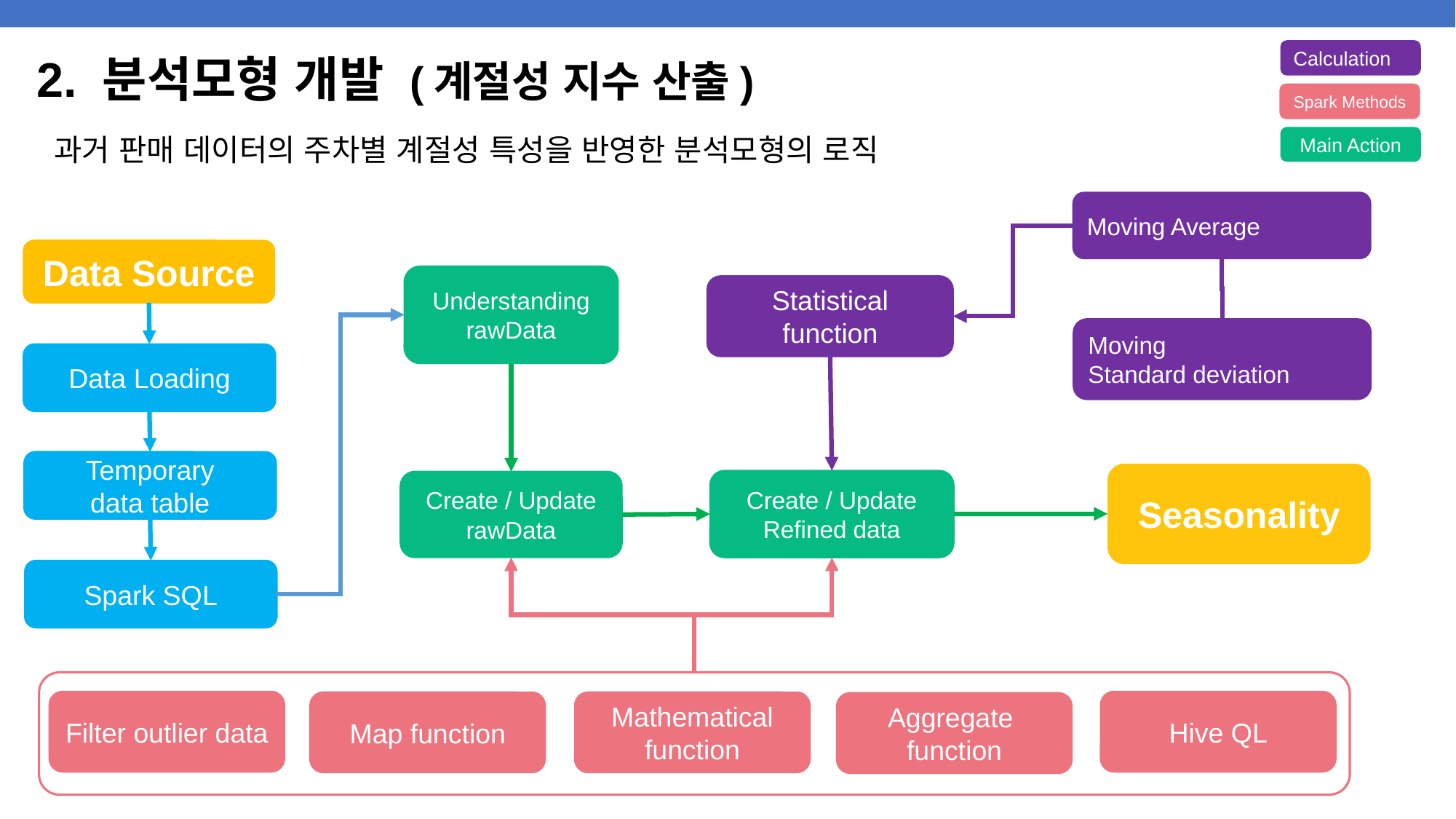

Calculation
# 2. 분석모형 개발 (계절성 지수 산출)
Spark Methods
Main Action
과거 판매 데이터의 주차별 계절성 특성을 반영한 분석모형의 로직
Moving Average
Data Source
Understanding
rawData
Statistical function
Moving
Standard deviation
Data Loading
Temporary
data table
Seasonality
Create / Update
Refined data
Create / Update
rawData
Spark SQL

Filter outlier data
Hive QL
Map function
Mathematical function
Aggregate
function